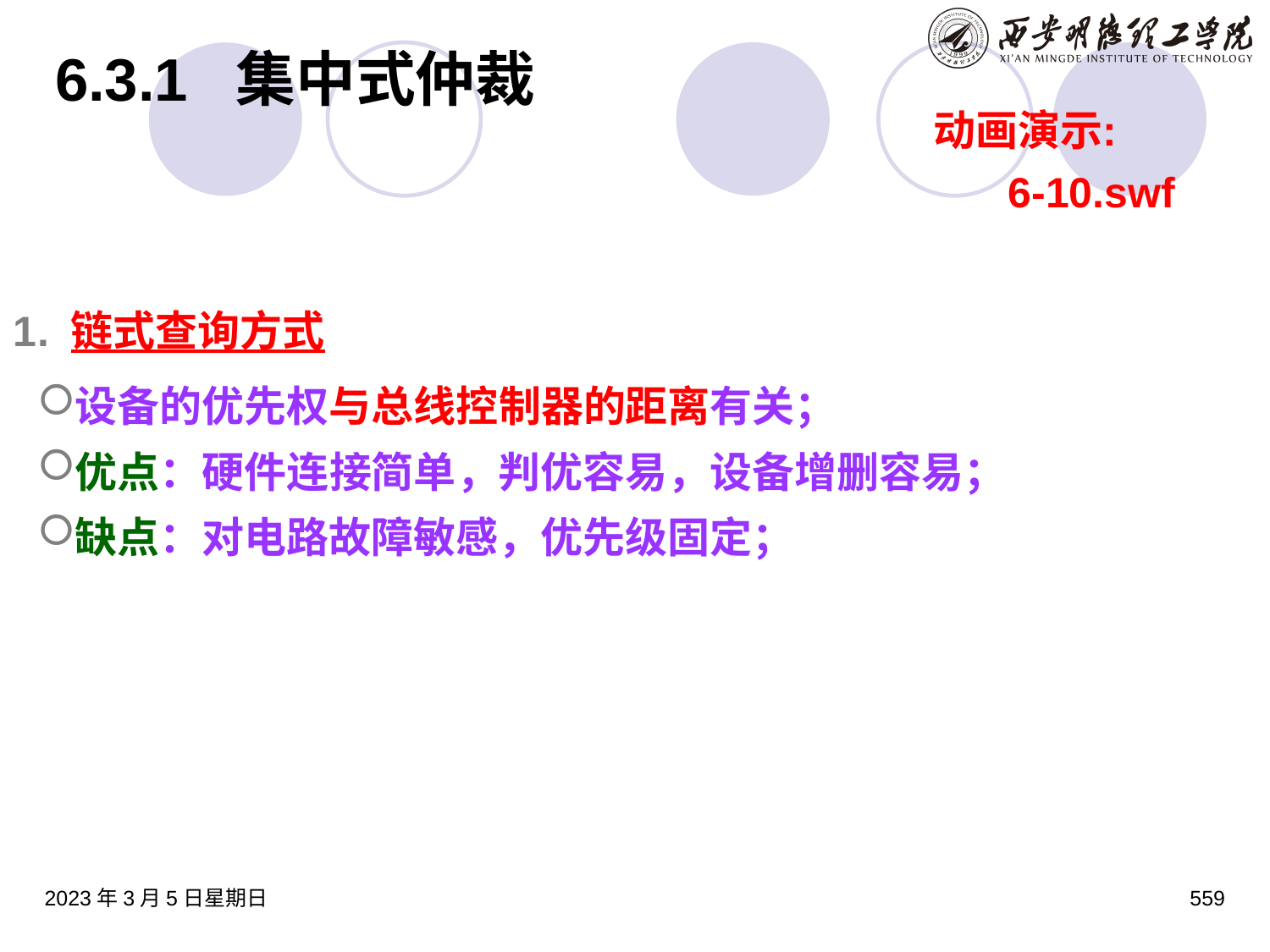

# 6.3.1  集中式仲裁
动画演示:
6-10.swf
 链式查询方式
设备的优先权与总线控制器的距离有关；
优点：硬件连接简单，判优容易，设备增删容易；
缺点：对电路故障敏感，优先级固定；

2023年3月5日星期日
559